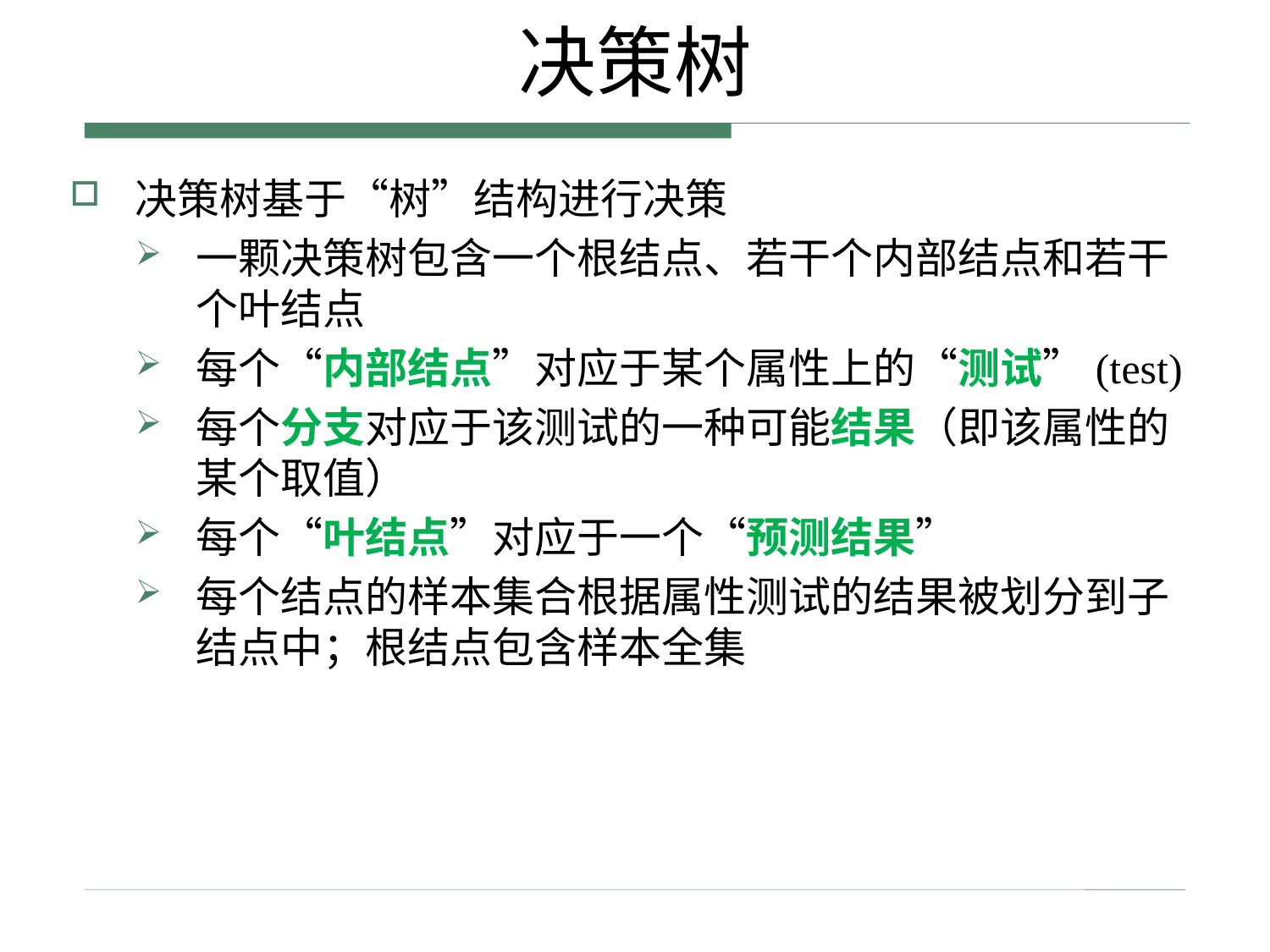

# 决策树
决策树基于“树”结构进行决策
一颗决策树包含一个根结点、若干个内部结点和若干个叶结点
每个“内部结点”对应于某个属性上的“测试”(test)
每个分支对应于该测试的一种可能结果（即该属性的某个取值）
每个“叶结点”对应于一个“预测结果”
每个结点的样本集合根据属性测试的结果被划分到子结点中；根结点包含样本全集

8